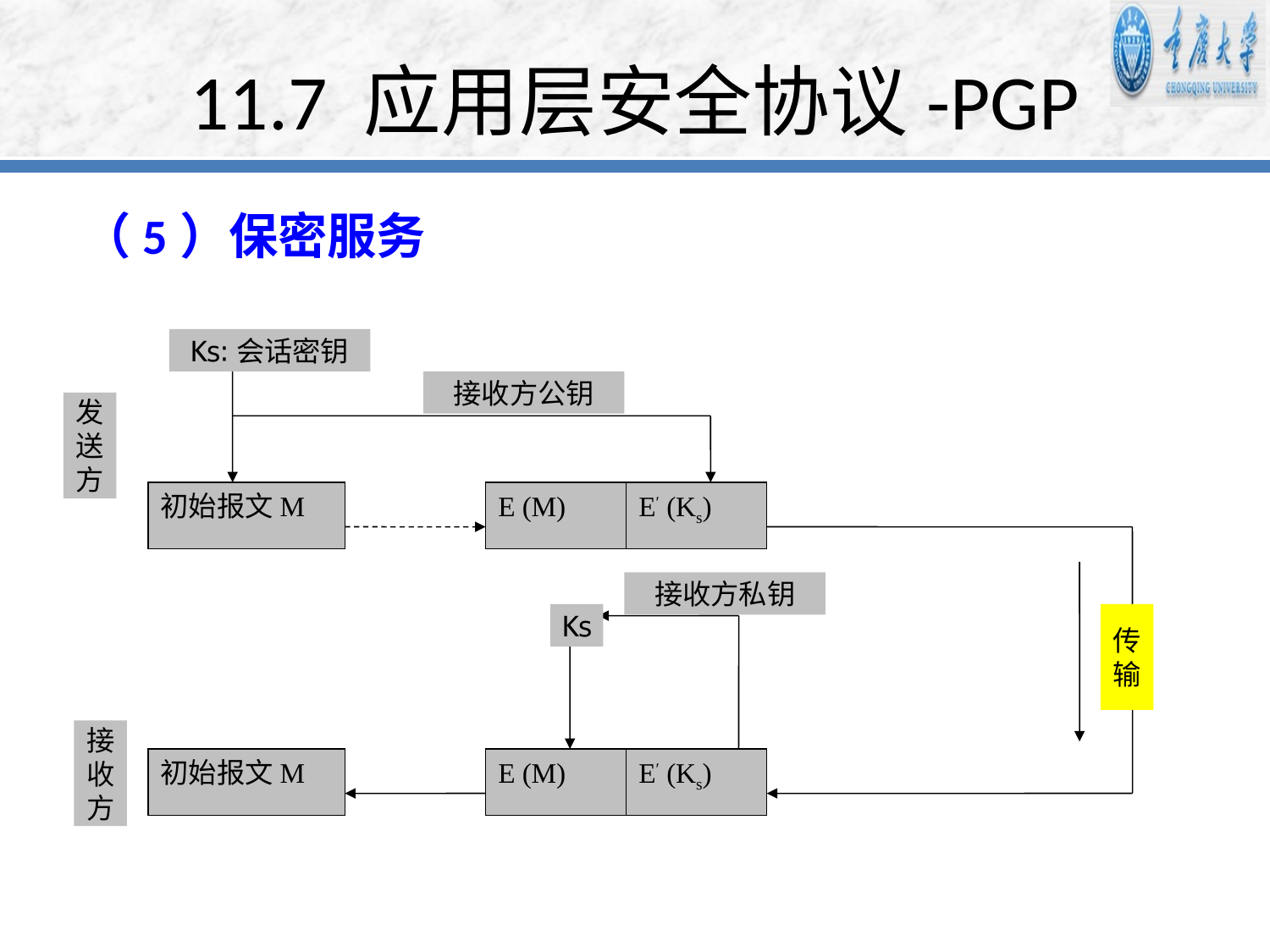

# 11.7 应用层安全协议-PGP
（5）保密服务
Ks:会话密钥

初始报文M
E (M)
E′ (Ks)

初始报文M
E (M)
E′ (Ks)

接收方公钥
发
送
方

接收方私钥
Ks
传
输
接
收
方